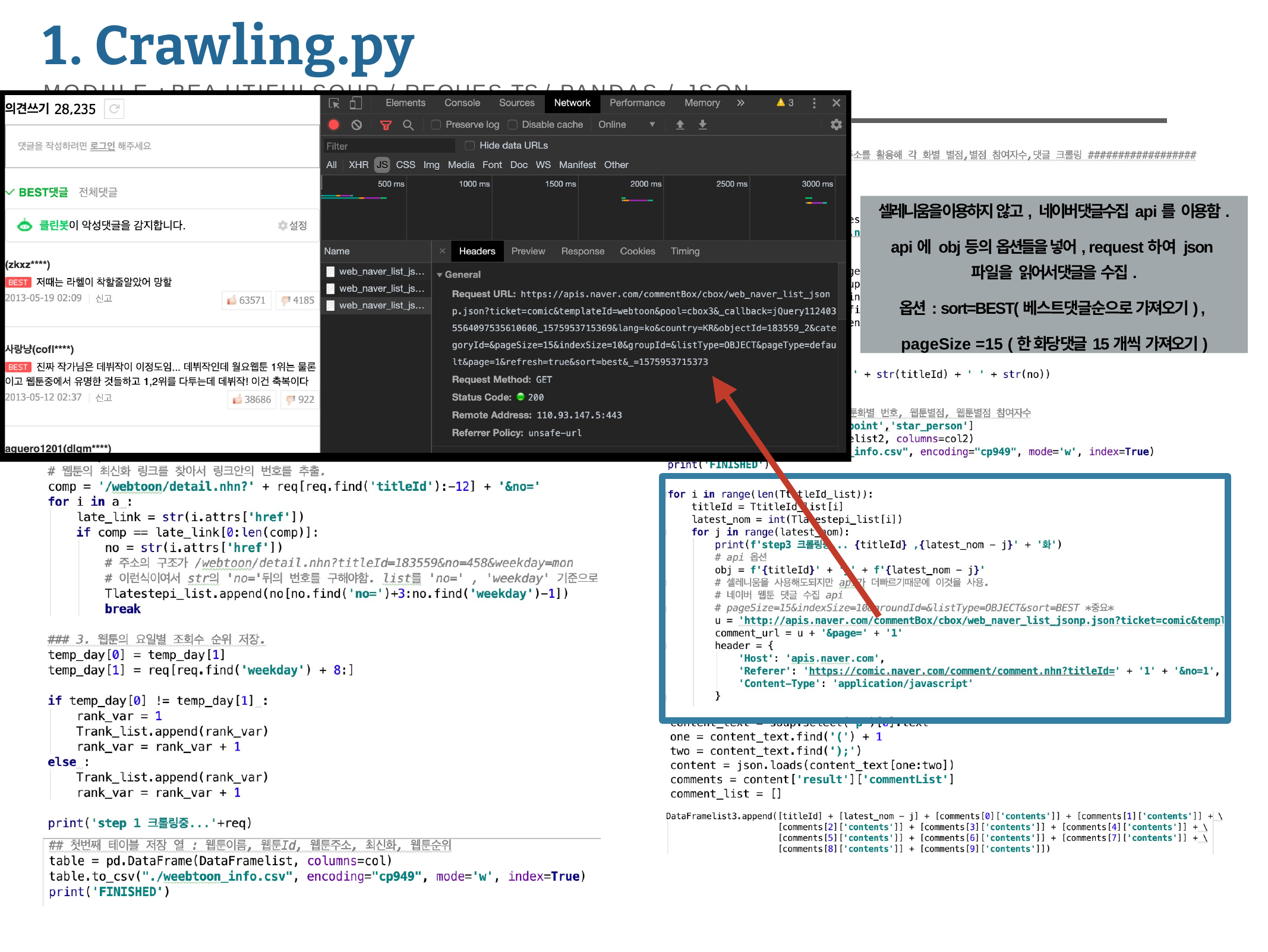

# 1. Crawling.py
MODULE : BEA UTIFULSOUP / REQUES TS / PANDAS / JSON

셀레니움을 이용하지 않고, 네이버 댓글수집 api를 이용함.
api에 obj등의 옵션들을 넣어, request하여 json파일을  읽어서 댓글을 수집.
옵션 : sort=BEST(베스트댓글순으로 가져오기) ,  pageSize =15 (한 화당 댓글 15개씩 가져오기)